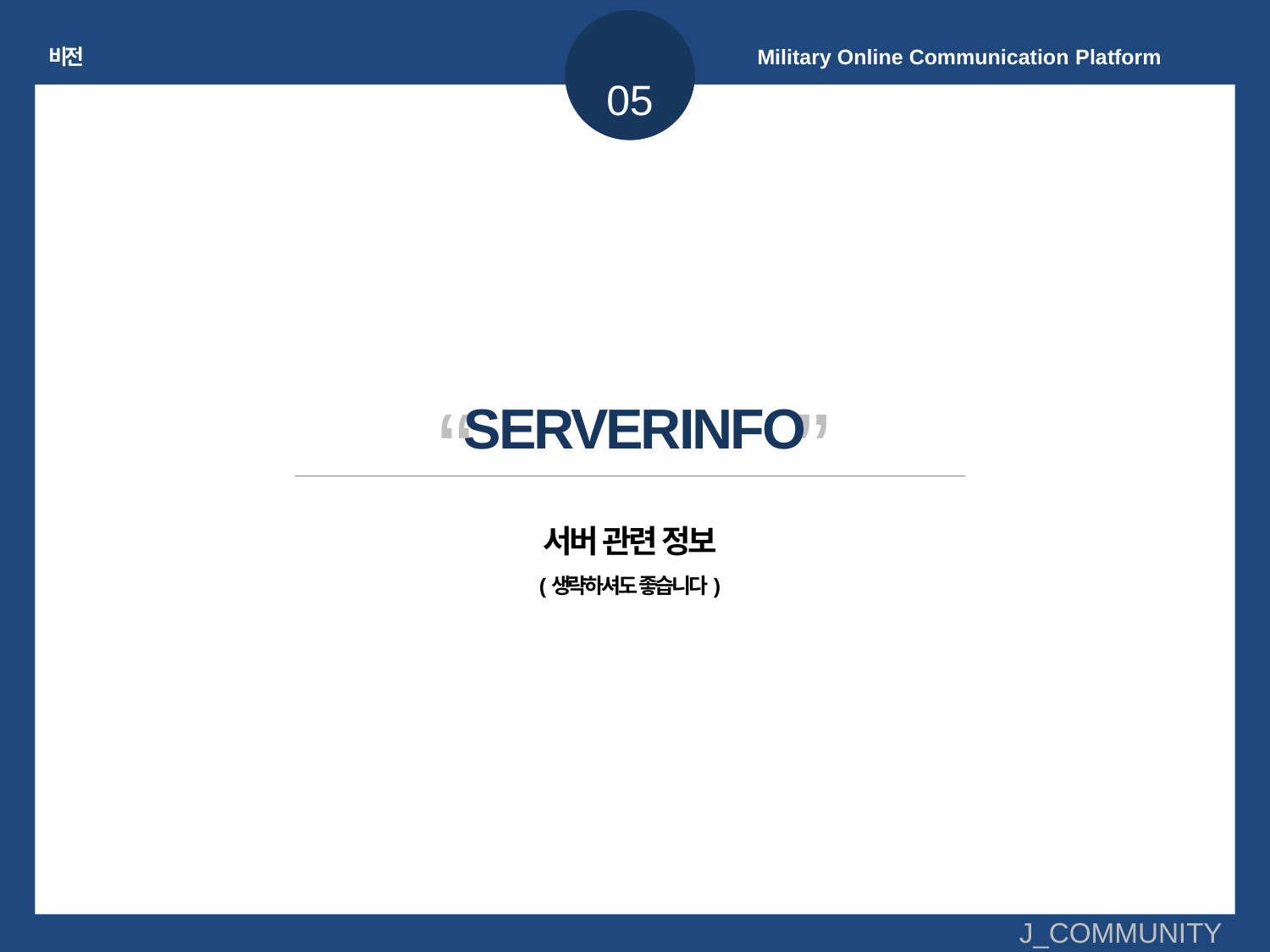

비전
Military Online Communication Platform
05

“           ”
SERVERINFO
서버 관련 정보
(생략하셔도 좋습니다)
J_COMMUNITY